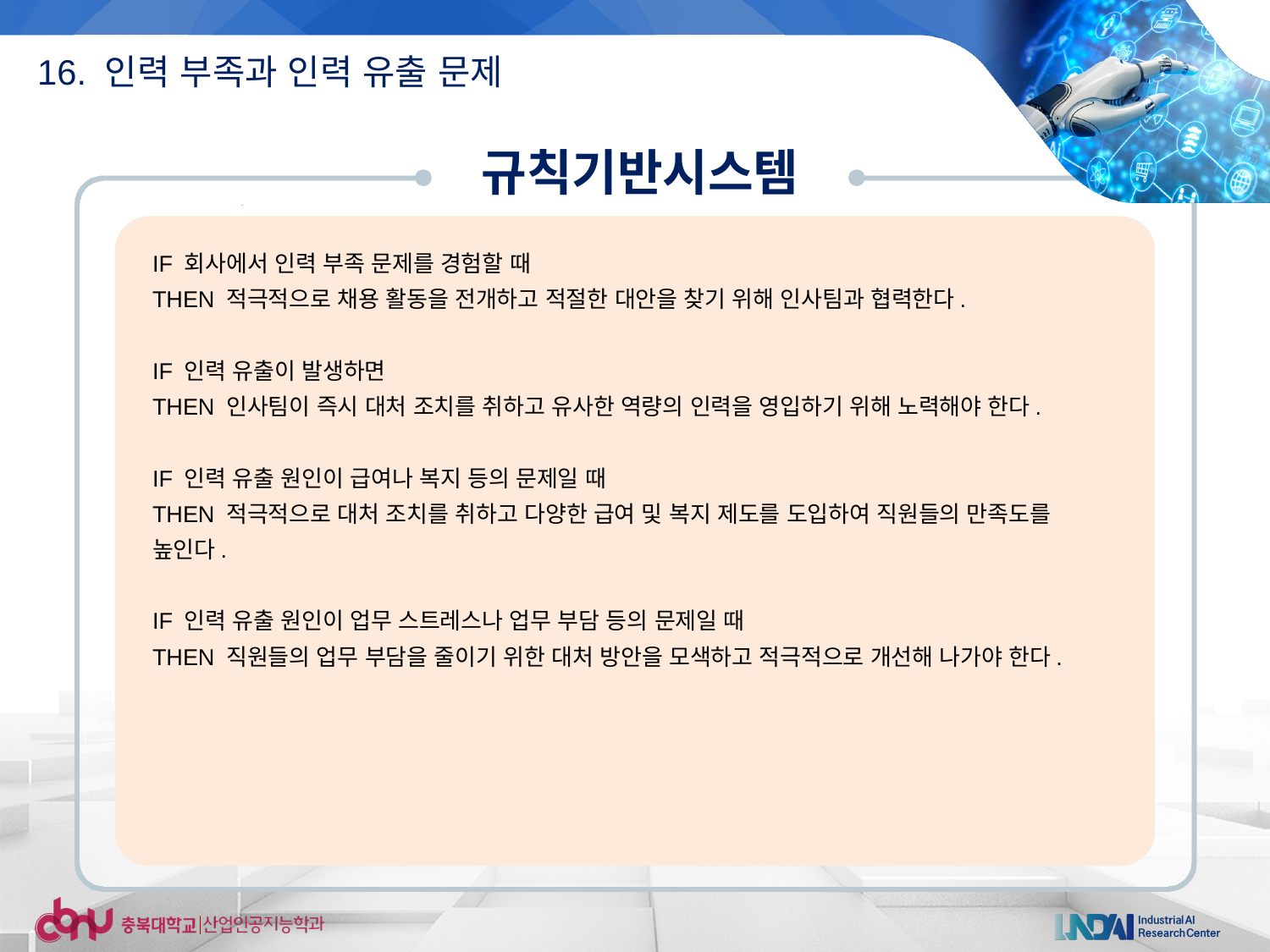

16. 인력 부족과 인력 유출 문제
규칙기반시스템

IF 회사에서 인력 부족 문제를 경험할 때
THEN 적극적으로 채용 활동을 전개하고 적절한 대안을 찾기 위해 인사팀과 협력한다.

IF 인력 유출이 발생하면
THEN 인사팀이 즉시 대처 조치를 취하고 유사한 역량의 인력을 영입하기 위해 노력해야 한다.

IF 인력 유출 원인이 급여나 복지 등의 문제일 때
THEN 적극적으로 대처 조치를 취하고 다양한 급여 및 복지 제도를 도입하여 직원들의 만족도를 높인다.

IF 인력 유출 원인이 업무 스트레스나 업무 부담 등의 문제일 때
THEN 직원들의 업무 부담을 줄이기 위한 대처 방안을 모색하고 적극적으로 개선해 나가야 한다.